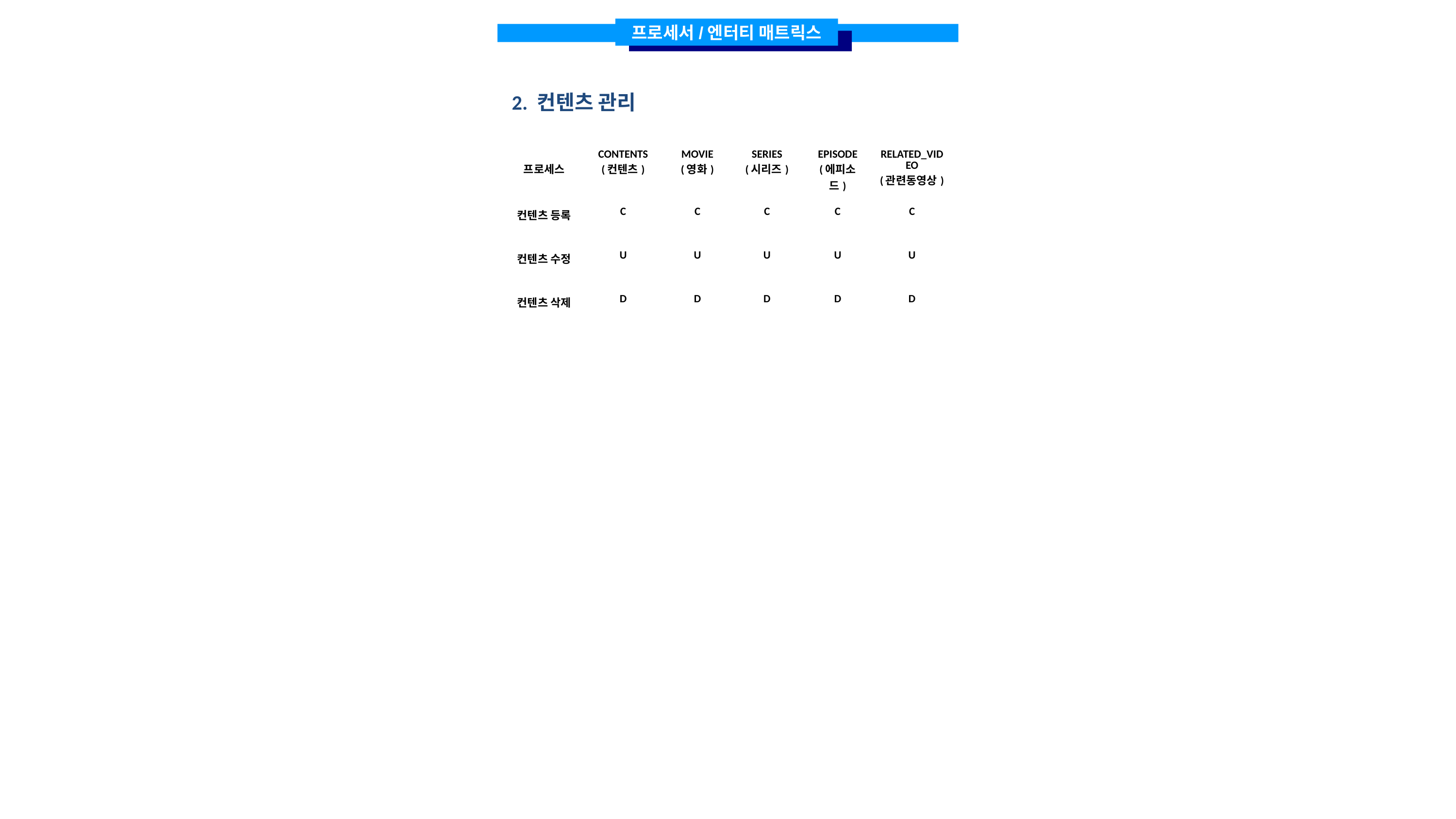

프로세서/엔터티 매트릭스

2. 컨텐츠 관리
| 프로세스 | CONTENTS (컨텐츠) | MOVIE (영화) | SERIES (시리즈) | EPISODE (에피소드) | RELATED\_VIDEO (관련동영상) |
| --- | --- | --- | --- | --- | --- |
| 컨텐츠 등록 | C | C | C | C | C |
| 컨텐츠 수정 | U | U | U | U | U |
| 컨텐츠 삭제 | D | D | D | D | D |